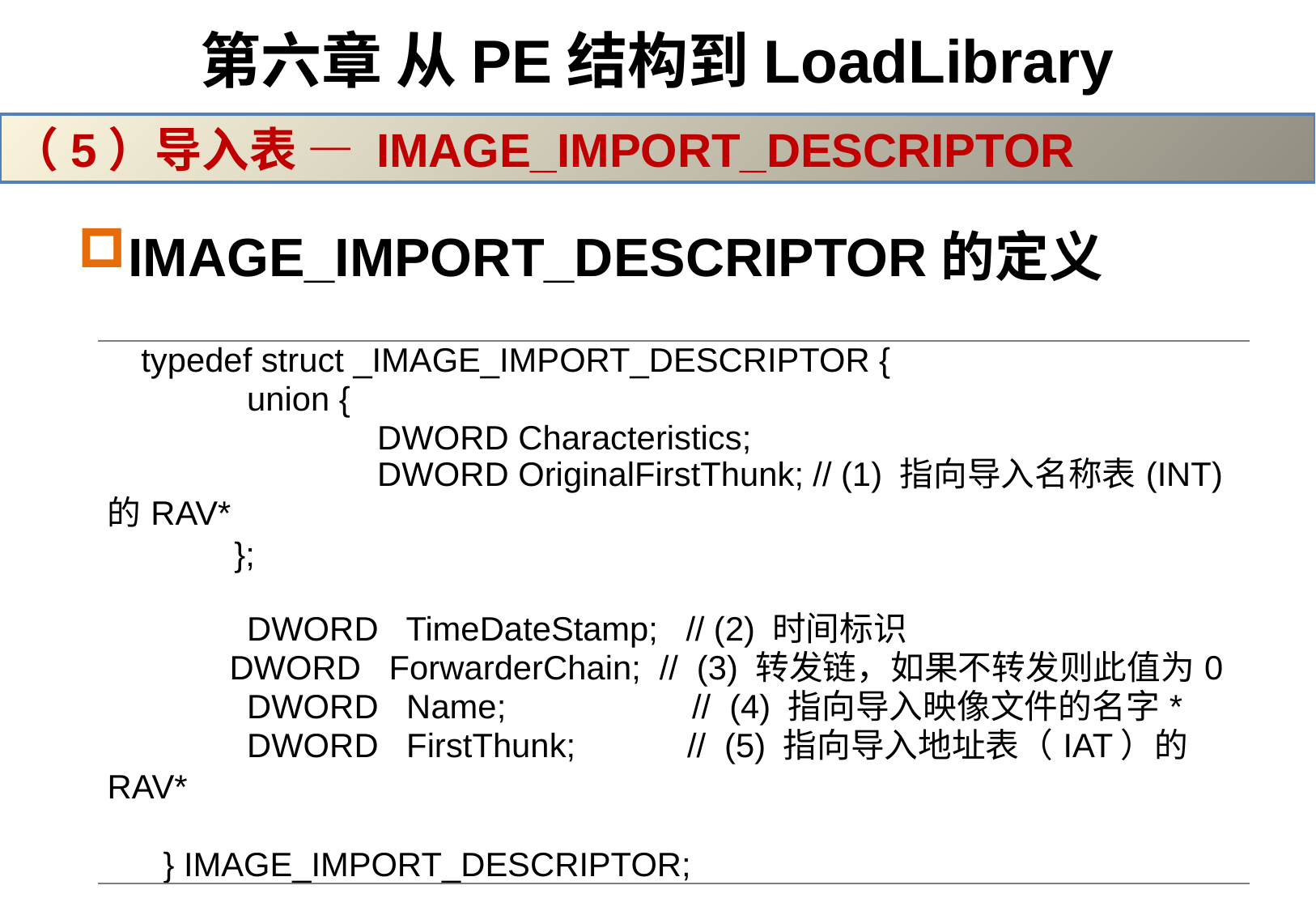

# 第六章 从PE结构到LoadLibrary
（5）导入表 — IMAGE_IMPORT_DESCRIPTOR
IMAGE_IMPORT_DESCRIPTOR的定义
| typedef struct \_IMAGE\_IMPORT\_DESCRIPTOR {       union {           DWORD Characteristics;           DWORD OriginalFirstThunk; // (1) 指向导入名称表(INT)的RAV\*   };       DWORD   TimeDateStamp;   // (2) 时间标识       DWORD   ForwarderChain; // (3) 转发链，如果不转发则此值为0    DWORD   Name;       // (4) 指向导入映像文件的名字\*       DWORD   FirstThunk; // (5) 指向导入地址表（IAT）的RAV\* } IMAGE\_IMPORT\_DESCRIPTOR; |
| --- |